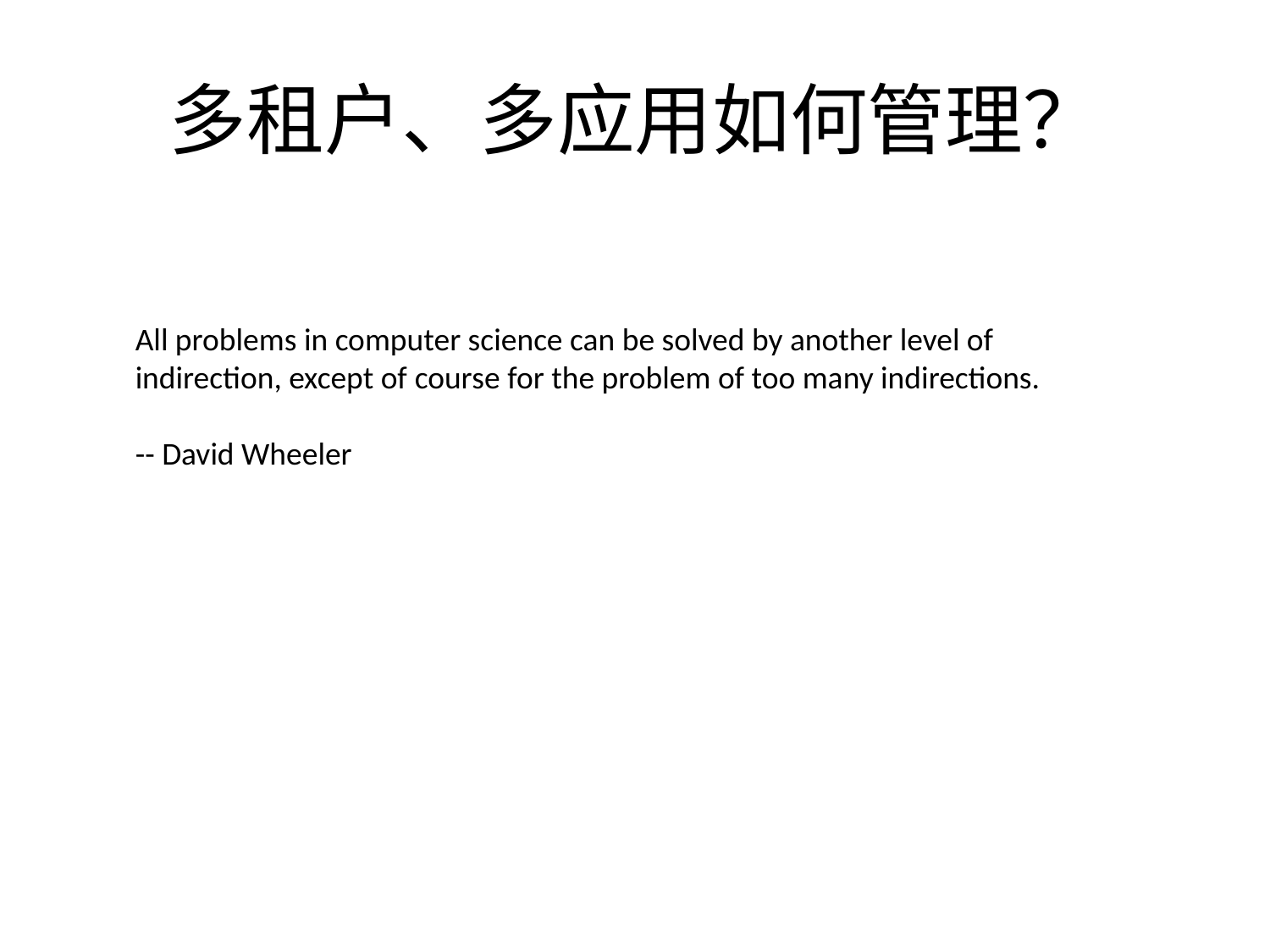

# 多租户、多应用如何管理？
All problems in computer science can be solved by another level of indirection, except of course for the problem of too many indirections.

-- David Wheeler